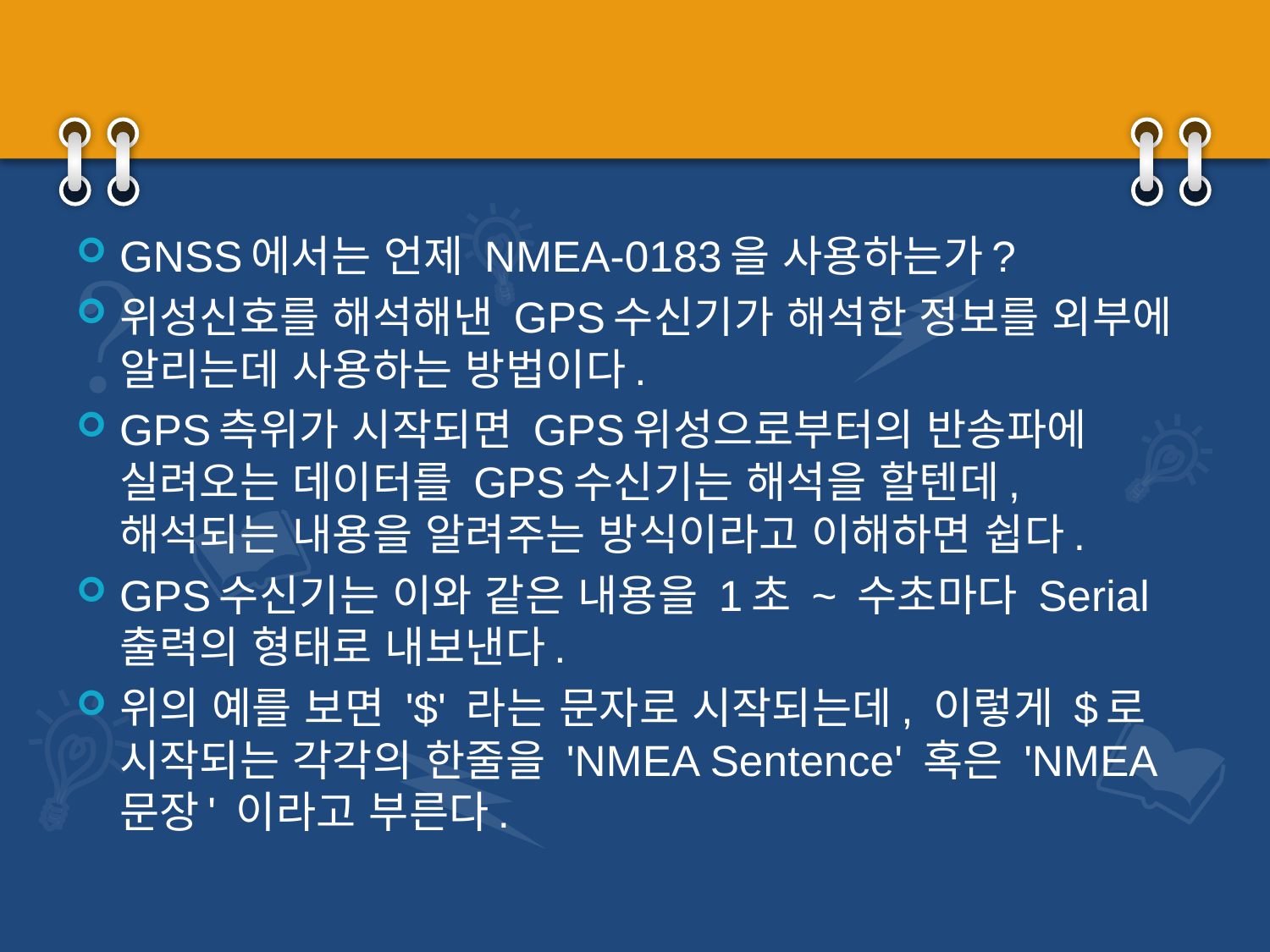

#
GNSS에서는 언제 NMEA-0183을 사용하는가?
위성신호를 해석해낸 GPS수신기가 해석한 정보를 외부에 알리는데 사용하는 방법이다.
GPS측위가 시작되면 GPS위성으로부터의 반송파에 실려오는 데이터를 GPS수신기는 해석을 할텐데, 해석되는 내용을 알려주는 방식이라고 이해하면 쉽다.
GPS수신기는 이와 같은 내용을 1초 ~ 수초마다 Serial 출력의 형태로 내보낸다.
위의 예를 보면 '$' 라는 문자로 시작되는데, 이렇게 $로 시작되는 각각의 한줄을 'NMEA Sentence' 혹은 'NMEA 문장' 이라고 부른다.